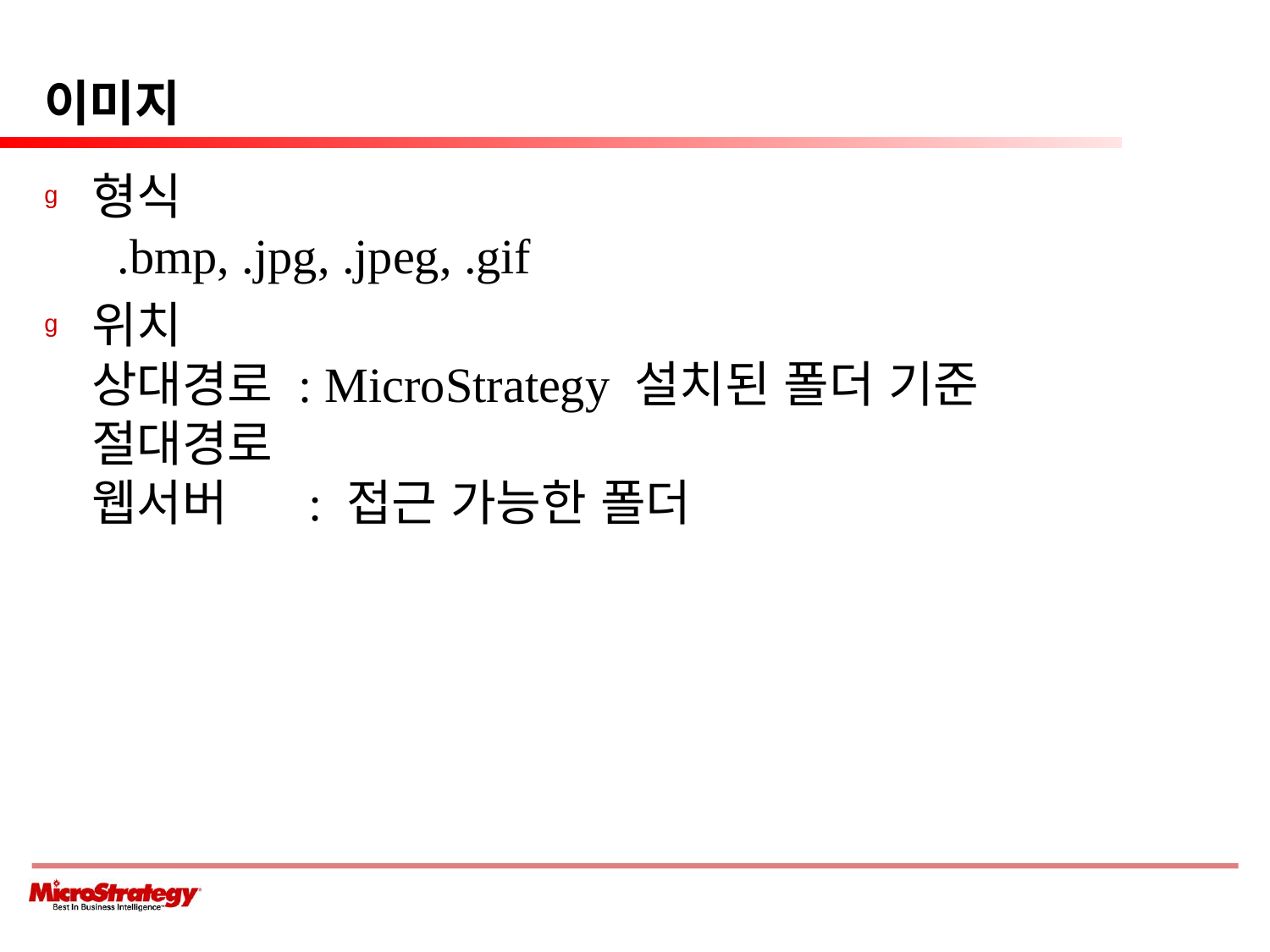

# 이미지
형식
 .bmp, .jpg, .jpeg, .gif
위치
상대경로 : MicroStrategy 설치된 폴더 기준
절대경로
웹서버     : 접근 가능한 폴더